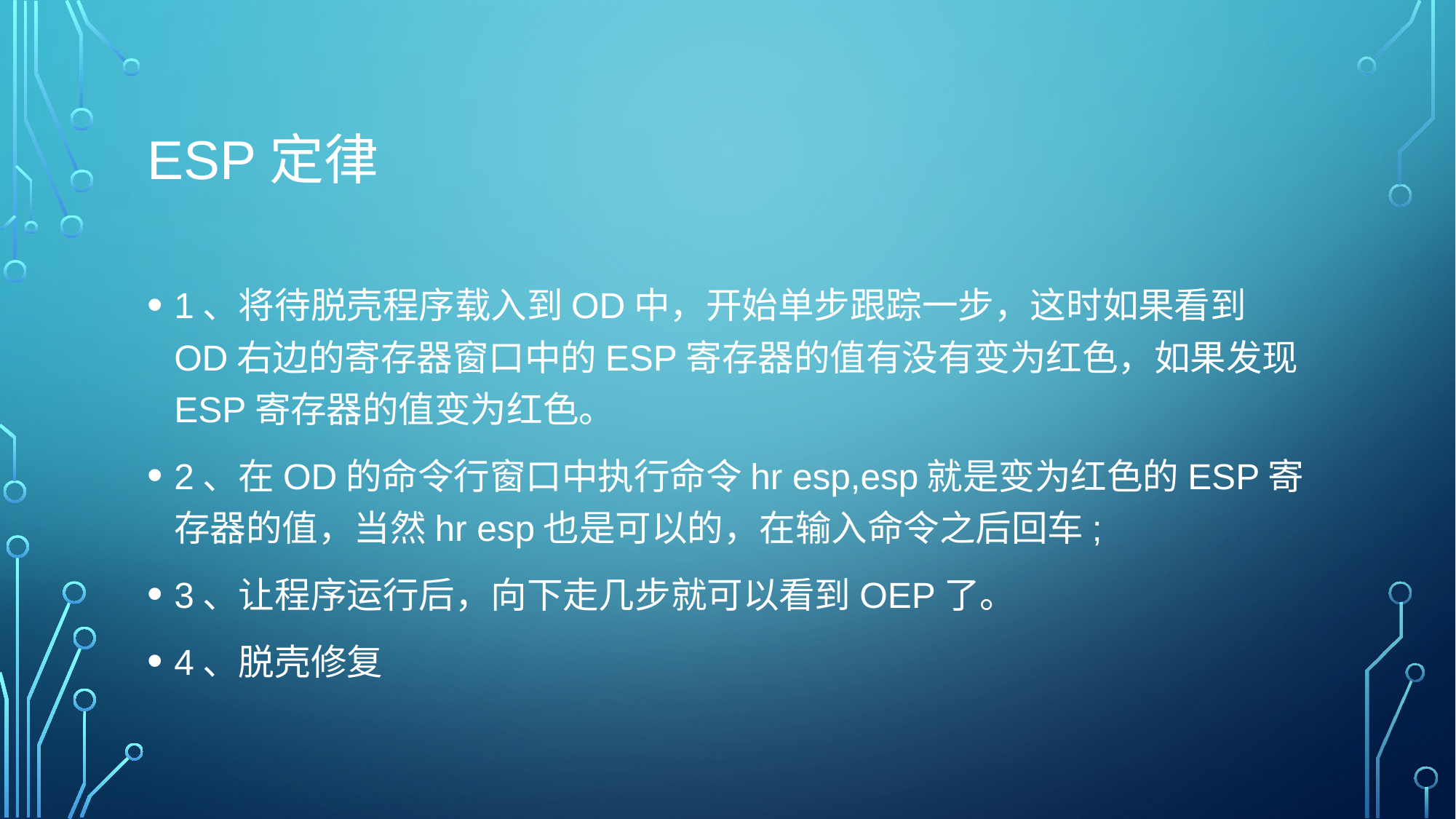

# ESP定律
1、将待脱壳程序载入到OD中，开始单步跟踪一步，这时如果看到OD右边的寄存器窗口中的ESP寄存器的值有没有变为红色，如果发现ESP寄存器的值变为红色。
2、在OD的命令行窗口中执行命令hr esp,esp就是变为红色的ESP寄存器的值，当然hr esp也是可以的，在输入命令之后回车;
3、让程序运行后，向下走几步就可以看到OEP了。
4、脱壳修复